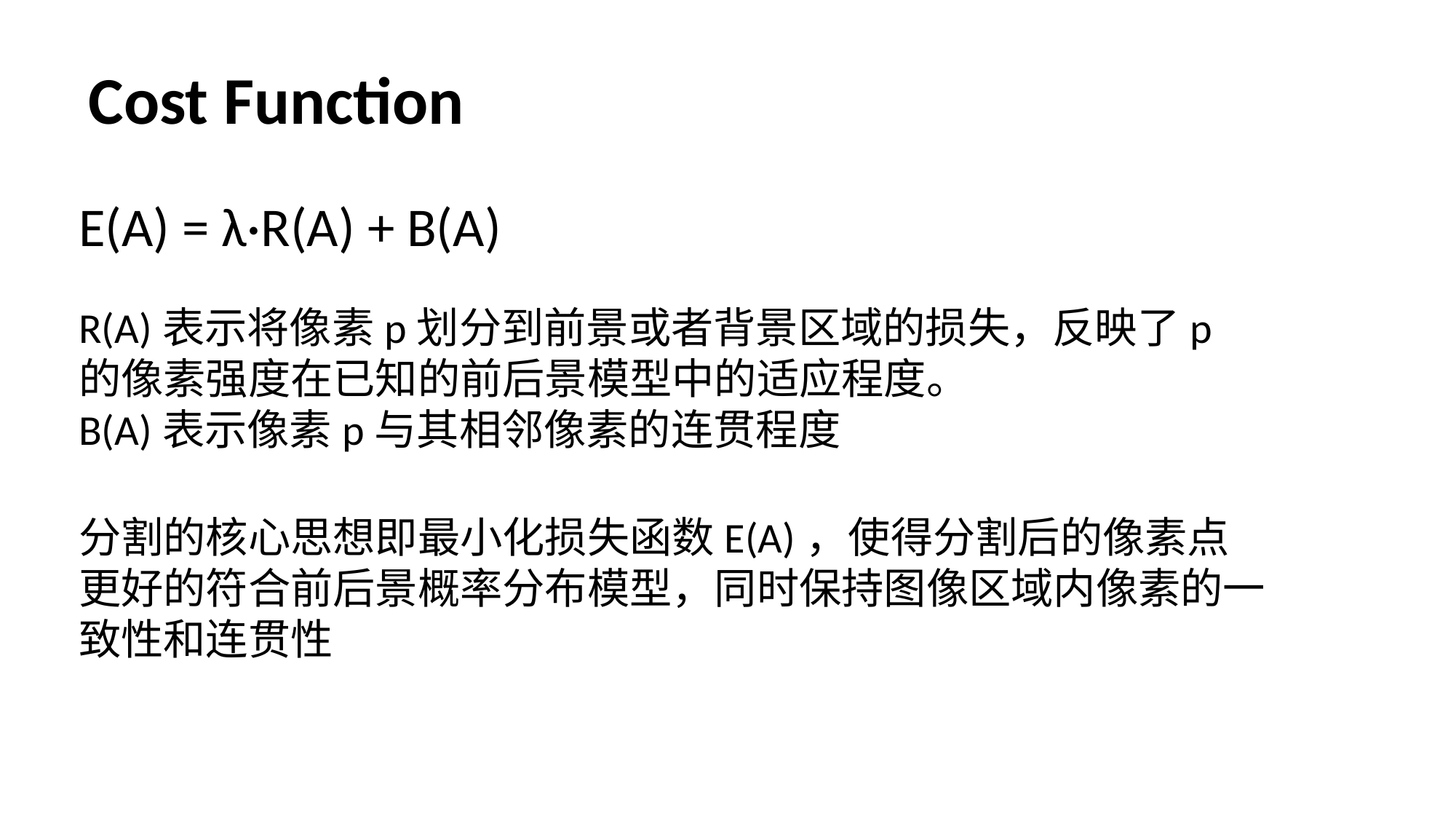

# Cost Function
E(A) = λ·R(A) + B(A)
R(A)表示将像素p划分到前景或者背景区域的损失，反映了p的像素强度在已知的前后景模型中的适应程度。
B(A)表示像素p与其相邻像素的连贯程度
分割的核心思想即最小化损失函数E(A)，使得分割后的像素点更好的符合前后景概率分布模型，同时保持图像区域内像素的一致性和连贯性